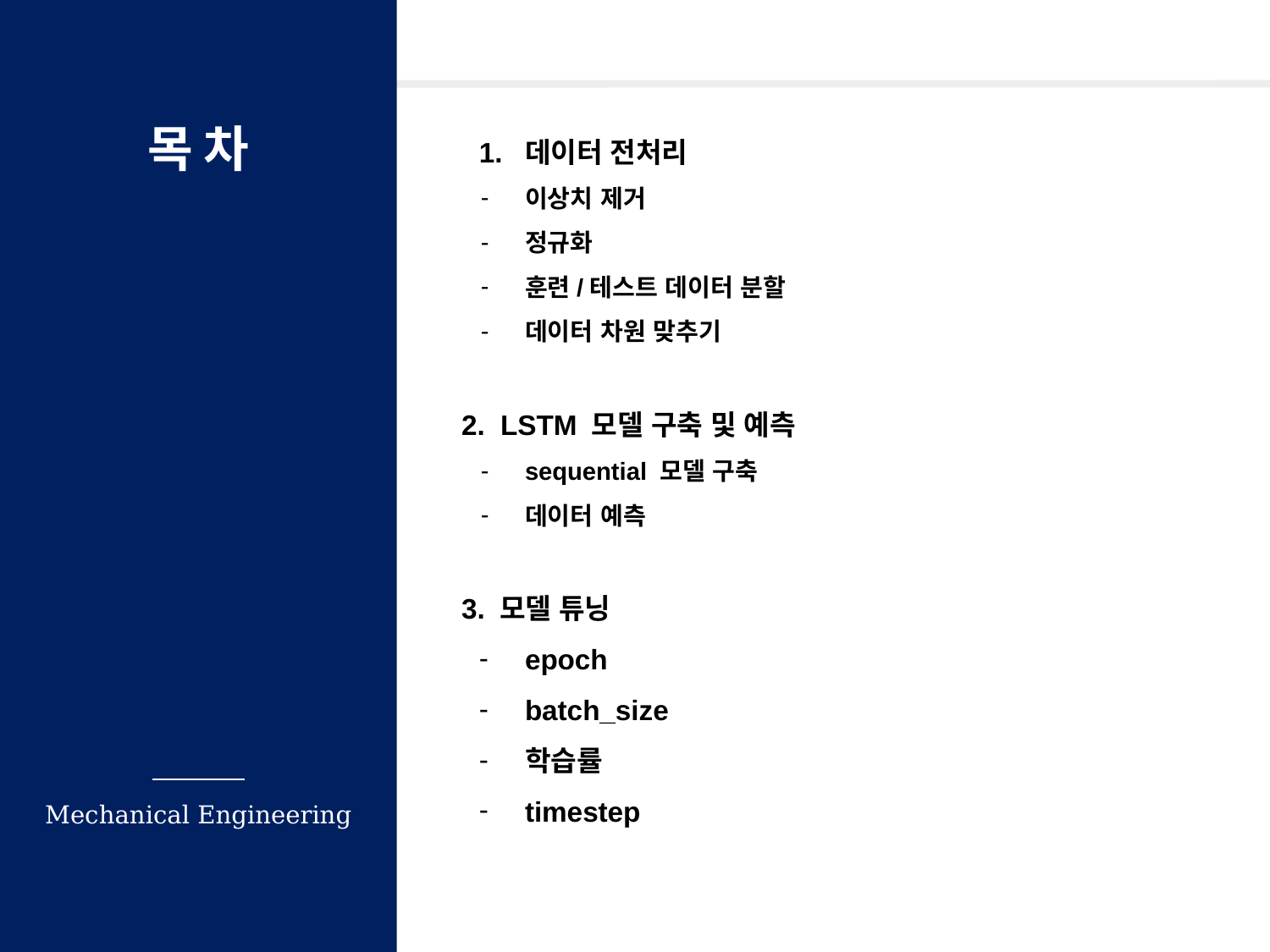

데이터 전처리
이상치 제거
정규화
훈련/테스트 데이터 분할
데이터 차원 맞추기

2.  LSTM 모델 구축 및 예측
sequential 모델 구축
데이터 예측

3. 모델 튜닝
epoch
batch_size
학습률
timestep

목 차
Mechanical Engineering